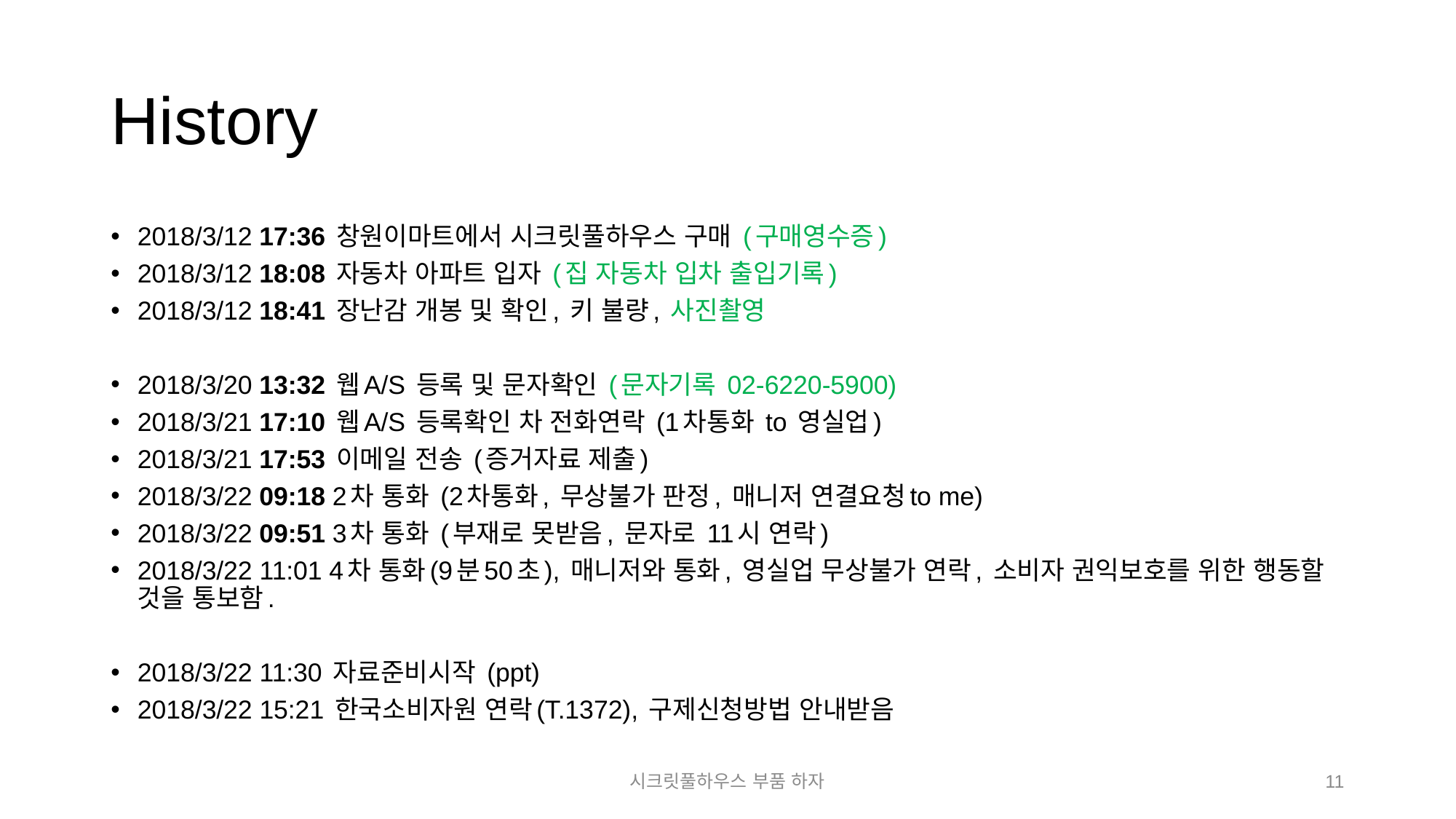

# History
2018/3/12 17:36 창원이마트에서 시크릿풀하우스 구매 (구매영수증)
2018/3/12 18:08 자동차 아파트 입자 (집 자동차 입차 출입기록)
2018/3/12 18:41 장난감 개봉 및 확인, 키 불량, 사진촬영

2018/3/20 13:32 웹A/S 등록 및 문자확인 (문자기록 02-6220-5900)
2018/3/21 17:10 웹A/S 등록확인 차 전화연락 (1차통화 to 영실업)
2018/3/21 17:53 이메일 전송 (증거자료 제출)
2018/3/22 09:18 2차 통화 (2차통화, 무상불가 판정, 매니저 연결요청to me)
2018/3/22 09:51 3차 통화 (부재로 못받음, 문자로 11시 연락)
2018/3/22 11:01 4차 통화(9분50초), 매니저와 통화, 영실업 무상불가 연락, 소비자 권익보호를 위한 행동할 것을 통보함.

2018/3/22 11:30 자료준비시작 (ppt)
2018/3/22 15:21 한국소비자원 연락(T.1372), 구제신청방법 안내받음

시크릿풀하우스 부품 하자
11